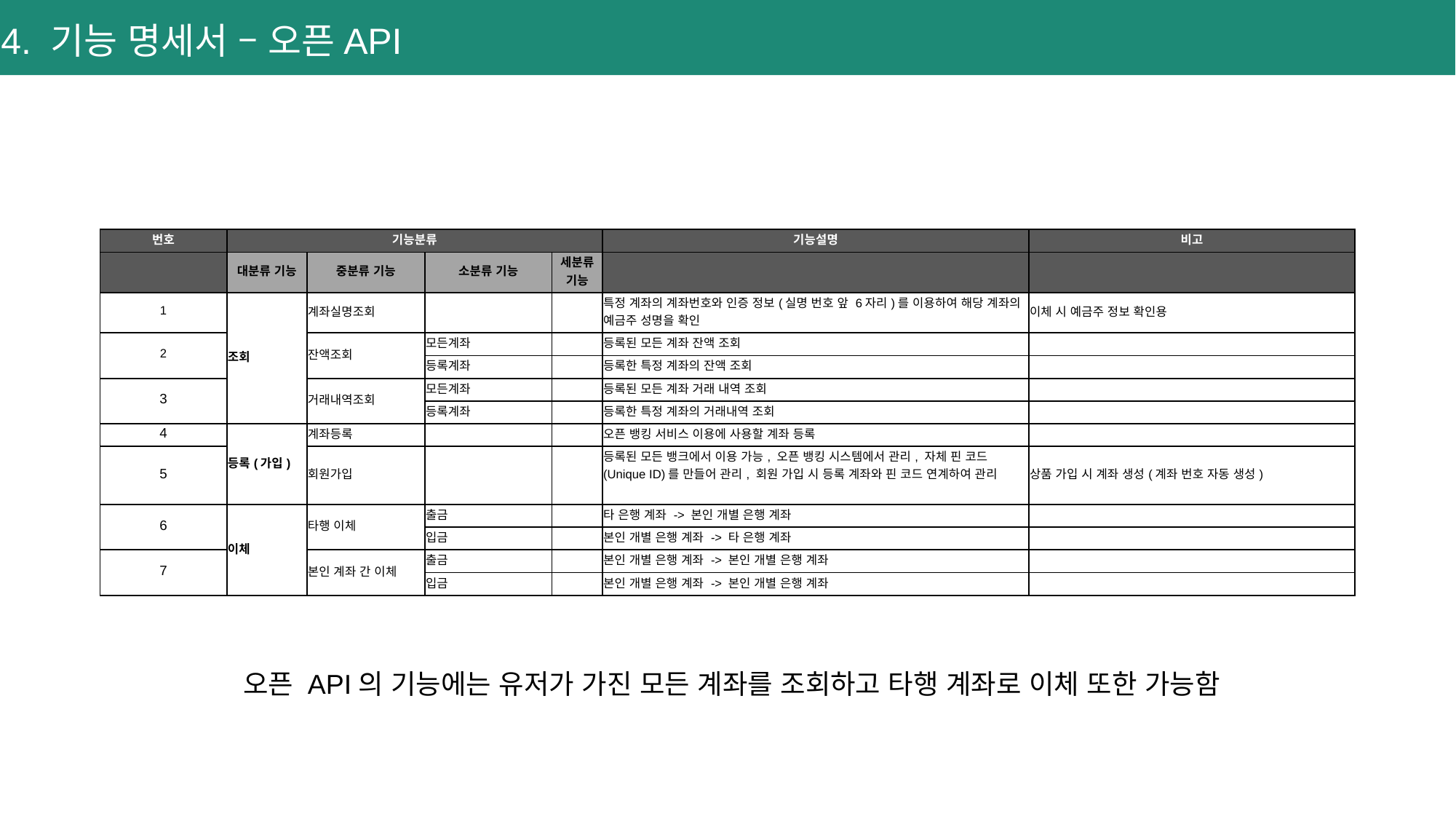

# 4. 기능 명세서 – 오픈API

| 번호 | 기능분류 |  |  |  | 기능설명 | 비고 |
| --- | --- | --- | --- | --- | --- | --- |
|  | 대분류 기능 | 중분류 기능 | 소분류 기능 | 세분류 기능 |  |  |
| 1 | 조회 | 계좌실명조회 |  |  | 특정 계좌의 계좌번호와 인증 정보(실명 번호 앞 6자리)를 이용하여 해당 계좌의 예금주 성명을 확인​ | 이체 시 예금주 정보 확인용 |
| 2 |  | 잔액조회 | 모든계좌 |  | 등록된 모든 계좌 잔액 조회​ |  |
|  |  |  | 등록계좌 |  | 등록한 특정 계좌의 잔액 조회 |  |
| 3 |  | 거래내역조회 | 모든계좌 |  | 등록된 모든 계좌 거래 내역 조회​ |  |
|  |  |  | 등록계좌 |  | 등록한 특정 계좌의 거래내역 조회​ |  |
| 4 | 등록(가입) | 계좌등록 |  |  | 오픈 뱅킹 서비스 이용에 사용할 계좌 등록 |  |
| 5 |  | 회원가입 |  |  | 등록된 모든 뱅크에서 이용 가능, 오픈 뱅킹 시스템에서 관리, 자체 핀 코드(Unique ID)를 만들어 관리, 회원 가입 시 등록 계좌와 핀 코드 연계하여 관리 | 상품 가입 시 계좌 생성(계좌 번호 자동 생성) |
| 6 | 이체 | 타행 이체 | 출금 |  | 타 은행 계좌 -> 본인 개별 은행 계좌 |  |
|  |  |  | 입금 |  | 본인 개별 은행 계좌 -> 타 은행 계좌 |  |
| 7 |  | 본인 계좌 간 이체 | 출금 |  | 본인 개별 은행 계좌 -> 본인 개별 은행 계좌 |  |
|  |  |  | 입금 |  | 본인 개별 은행 계좌 -> 본인 개별 은행 계좌 |  |
오픈 API의 기능에는 유저가 가진 모든 계좌를 조회하고 타행 계좌로 이체 또한 가능함